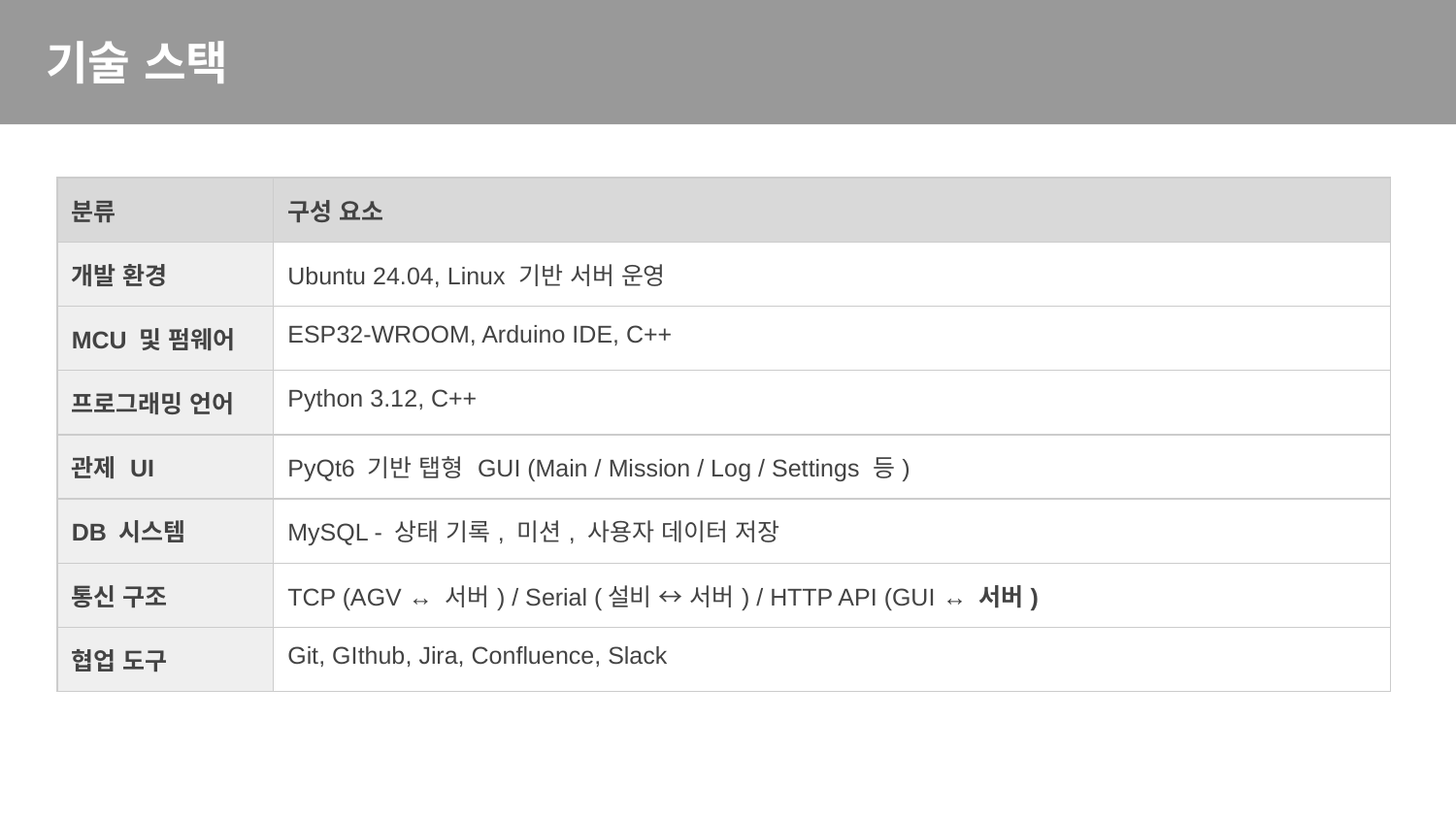

# 기술 스택
| 분류 | 구성 요소 |
| --- | --- |
| 개발 환경 | Ubuntu 24.04, Linux 기반 서버 운영 |
| MCU 및 펌웨어 | ESP32-WROOM, Arduino IDE, C++ |
| 프로그래밍 언어 | Python 3.12, C++ |
| 관제 UI | PyQt6 기반 탭형 GUI (Main / Mission / Log / Settings 등) |
| DB 시스템 | MySQL - 상태 기록, 미션, 사용자 데이터 저장 |
| 통신 구조 | TCP (AGV ↔ 서버) / Serial (설비 ↔ 서버) / HTTP API (GUI ↔ 서버) |
| 협업 도구 | Git, GIthub, Jira, Confluence, Slack |